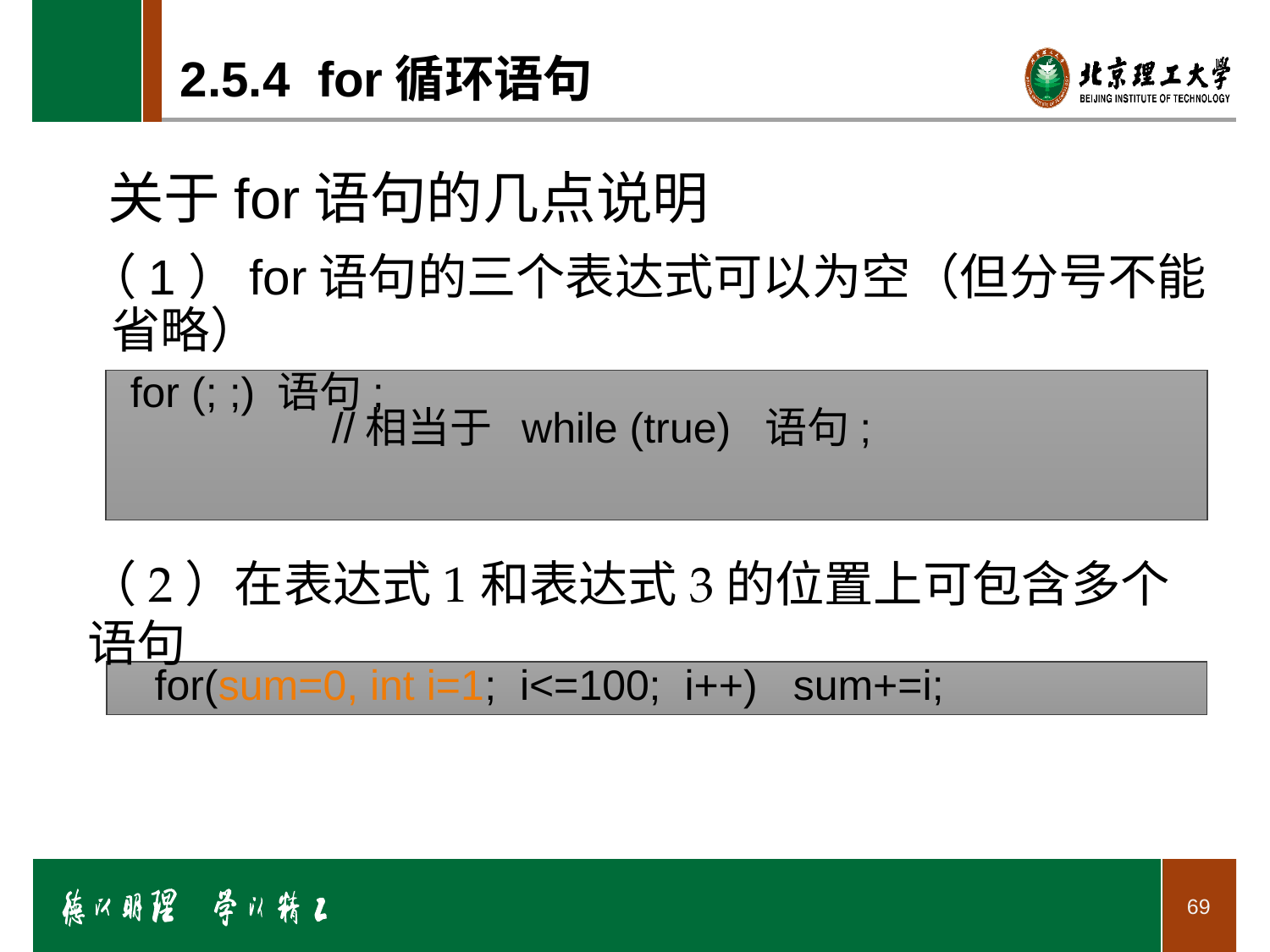

# 2.5.4  for循环语句
关于for语句的几点说明
（1）for语句的三个表达式可以为空（但分号不能省略）
 for (; ;) 语句;
                  //相当于  while (true)  语句;

（2）在表达式1和表达式3的位置上可包含多个语句
   for(sum=0, int i=1;  i<=100;  i++)   sum+=i;